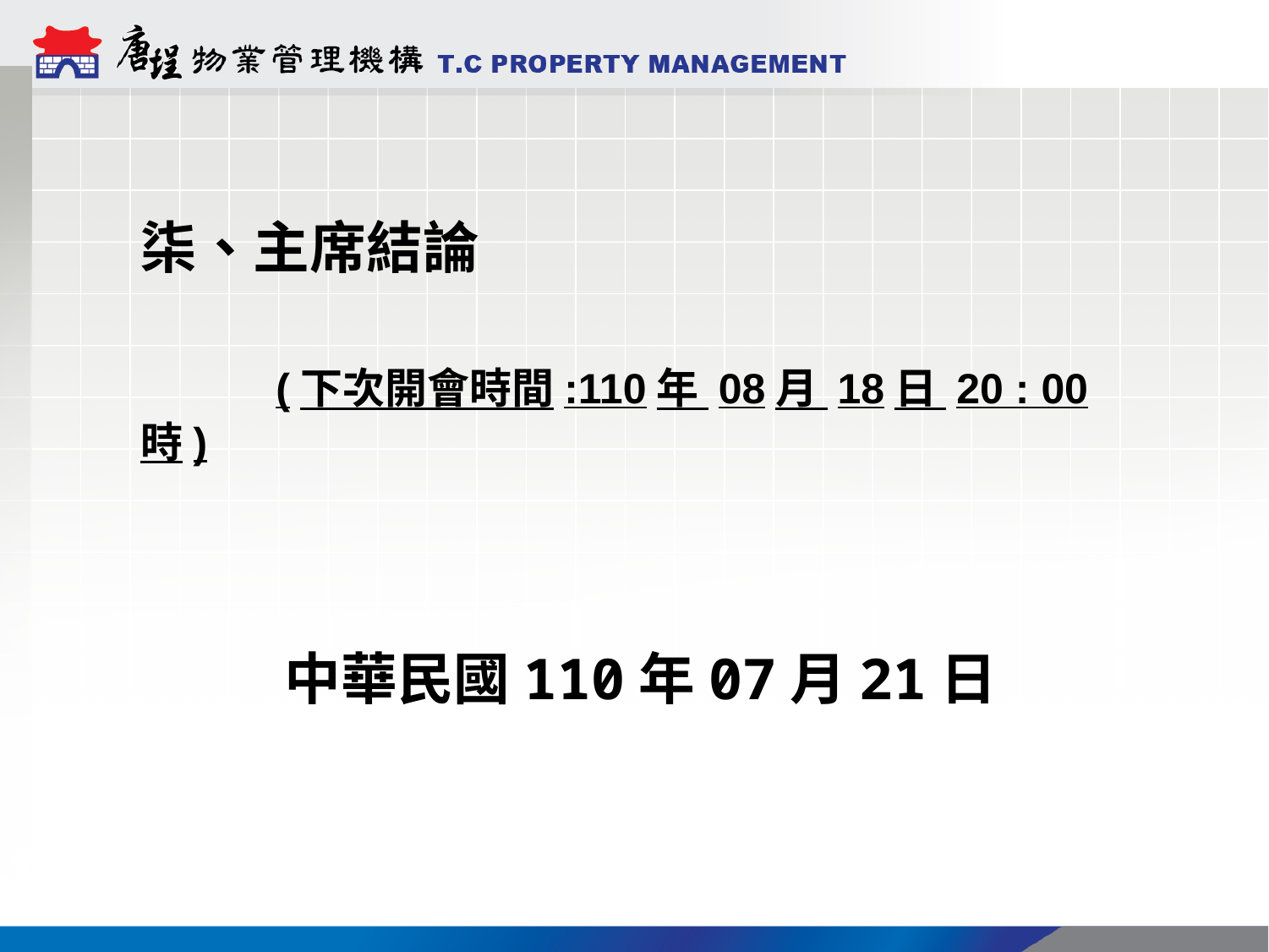

柒、主席結論

    (下次開會時間:110年 08月 18日 20 : 00 時)

中華民國110年07月21日